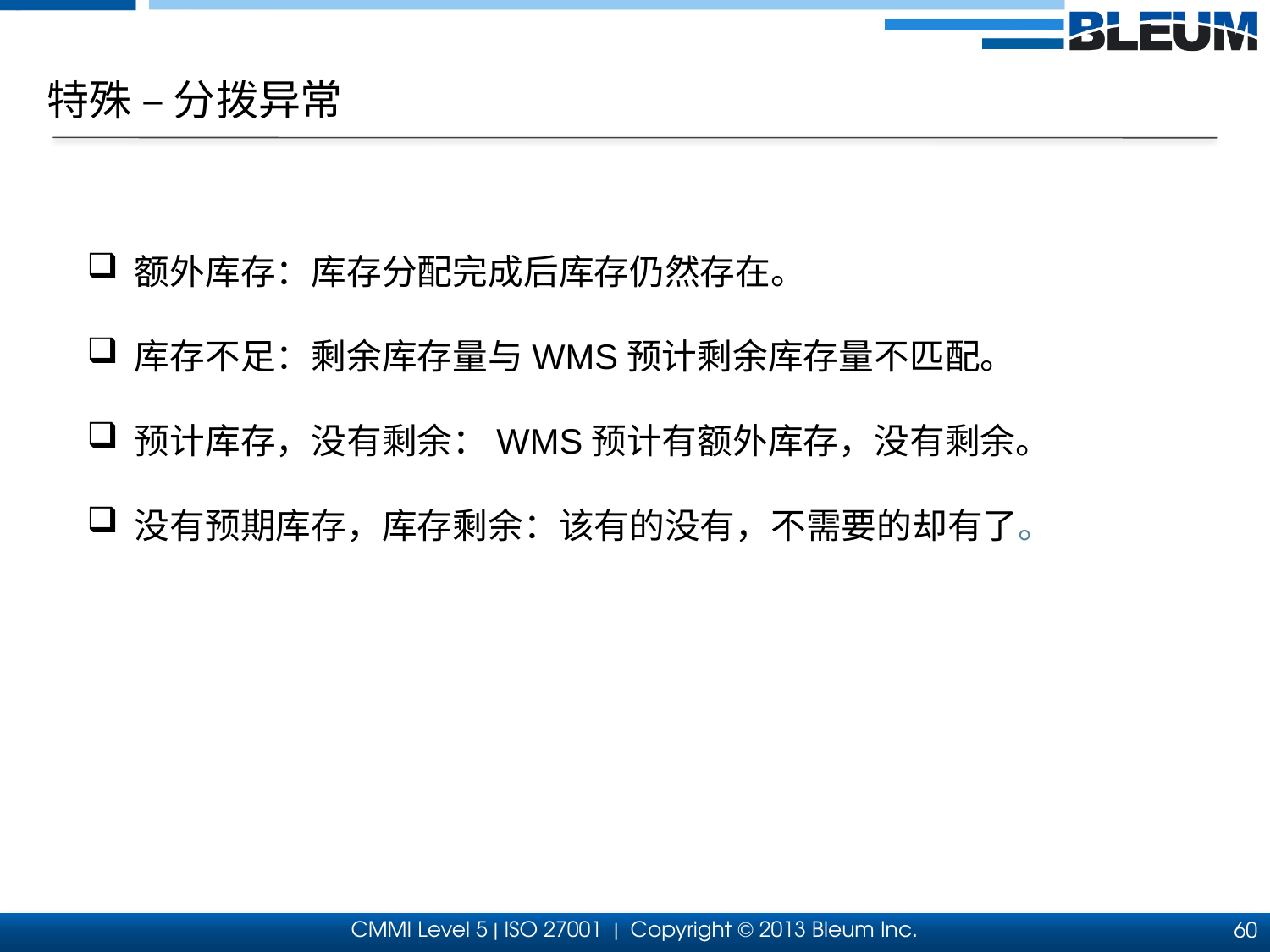

特殊 – 分拨异常

额外库存：库存分配完成后库存仍然存在。

库存不足：剩余库存量与WMS预计剩余库存量不匹配。

预计库存，没有剩余：WMS预计有额外库存，没有剩余。

没有预期库存，库存剩余：该有的没有，不需要的却有了。
60